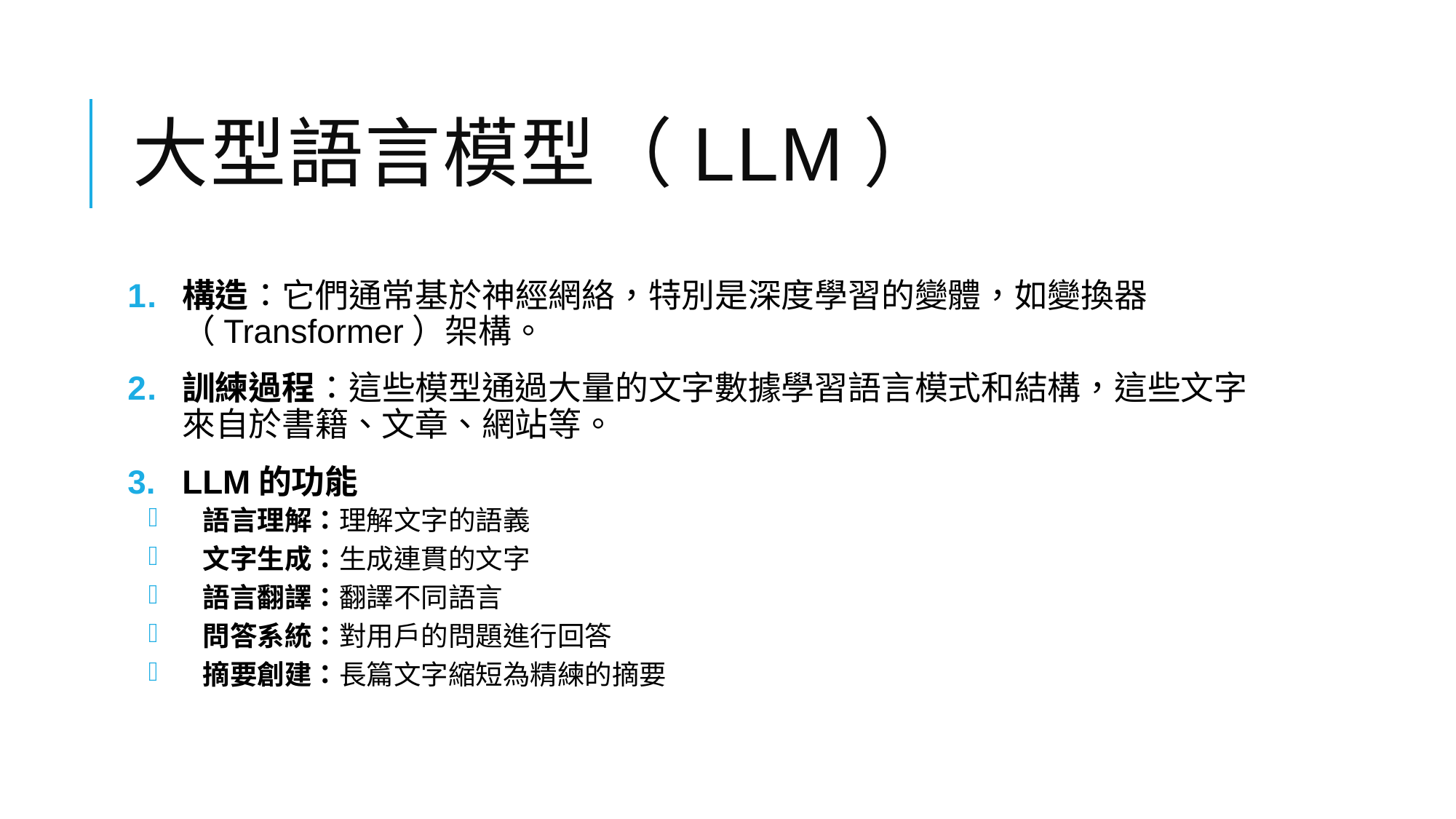

# 大型語言模型（LLM）
構造：它們通常基於神經網絡，特別是深度學習的變體，如變換器（Transformer）架構。
訓練過程：這些模型通過大量的文字數據學習語言模式和結構，這些文字來自於書籍、文章、網站等。
LLM的功能
語言理解：理解文字的語義
文字生成：生成連貫的文字
語言翻譯：翻譯不同語言
問答系統：對用戶的問題進行回答
摘要創建：長篇文字縮短為精練的摘要